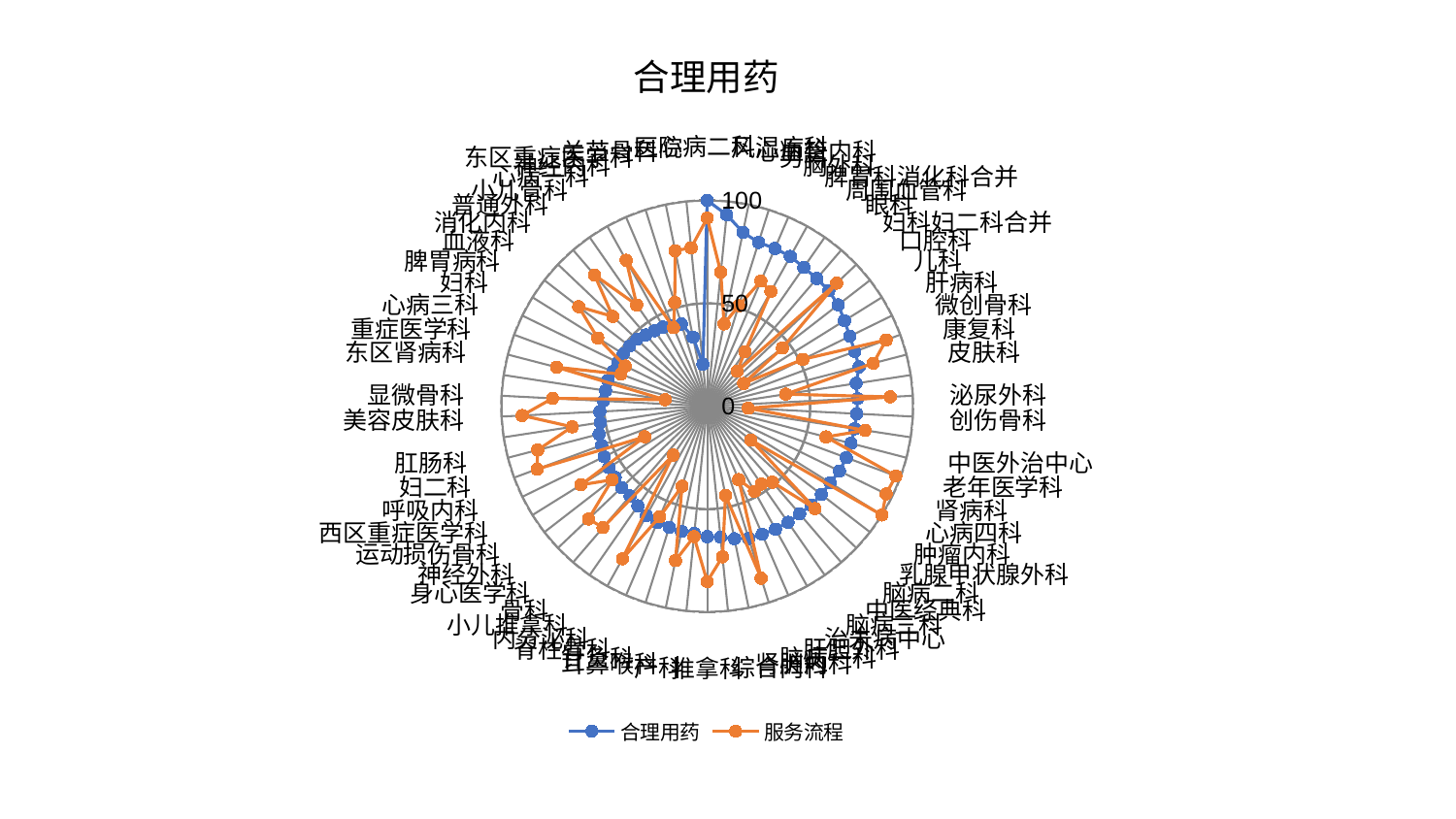

### Chart: 合理用药

| Category | 合理用药 | 服务流程 |
|---|---|---|
| 心病二科 | 100.0 | 91.40532083865473 |
| 风湿病科 | 93.53818853037417 | 65.40488861219578 |
| 心血管内科 | 86.26295643809767 | 40.79829065990661 |
| 男科 | 83.41273241893731 | 51.15993214055909 |
| 胸外科 | 83.39445335795452 | 66.12569100868662 |
| 脾胃科消化科合并 | 83.24247478764082 | 63.79022348184925 |
| 周围血管科 | 82.1243323536282 | 32.13684462446772 |
| 眼科 | 81.74261995596814 | 22.314436832142004 |
| 妇科妇二科合并 | 81.49957516874146 | 86.74752597643202 |
| 口腔科 | 80.45842009575651 | 46.23877245495919 |
| 儿科 | 78.58384318543494 | 20.81720287244851 |
| 肝病科 | 77.18010188030875 | 51.698794508619734 |
| 微创骨科 | 76.45522595158026 | 92.71633575707789 |
| 康复科 | 76.23713055160565 | 83.35664080358428 |
| 皮肤科 | 73.18370016343876 | 38.57991218869989 |
| 泌尿外科 | 73.15766096273913 | 89.03070443835263 |
| 创伤骨科 | 72.73617565320754 | 20.002484768403303 |
| 中医外治中心 | 72.46948234292904 | 77.58457088728358 |
| 老年医学科 | 72.12645992867417 | 59.61363386778717 |
| 肾病科 | 72.0793859919874 | 97.71037262647859 |
| 心病四科 | 71.56044919307904 | 96.80821792773104 |
| 肿瘤内科 | 70.37099756886428 | 100.0 |
| 乳腺甲状腺外科 | 70.09644188079943 | 26.889126379815405 |
| 脑病二科 | 69.78996334290954 | 72.27031422043987 |
| 中医经典科 | 68.92213853477615 | 48.68192371448365 |
| 脑病三科 | 68.73209546572186 | 46.11645661173402 |
| 治未病中心 | 68.37849127025083 | 47.30307465290867 |
| 肝胆外科 | 67.72336249259514 | 38.8292100675798 |
| 脑病一科 | 67.31898980718057 | 87.62246804787873 |
| 肾脏内科 | 65.7352084097145 | 44.228978407840906 |
| 综合内科 | 63.97965441267774 | 73.5660198932375 |
| 推拿科 | 63.39870367437566 | 85.18824778391769 |
| 产科 | 62.16233583205823 | 63.698882911257954 |
| 耳鼻喉科 | 62.13339274576541 | 76.62186987457406 |
| 针灸科 | 61.67286146442394 | 40.770475020394656 |
| 脊柱骨科 | 61.53942112661423 | 58.448126206737484 |
| 内分泌科 | 60.89119727820544 | 84.80155862109503 |
| 小儿推拿科 | 58.95578729521334 | 28.962583936748906 |
| 骨科 | 57.478434843174284 | 77.72107845879428 |
| 身心医学科 | 57.42423981627283 | 79.53068685782358 |
| 神经外科 | 56.48768211138221 | 58.43322045116816 |
| 运动损伤骨科 | 56.33762751786892 | 72.27481536217785 |
| 西区重症医学科 | 55.78513883751342 | 33.782977481047624 |
| 呼吸内科 | 54.70418394253265 | 88.12164759825616 |
| 妇二科 | 54.23902626437738 | 85.04196018010967 |
| 肛肠科 | 52.482809704256724 | 66.36010545735985 |
| 美容皮肤科 | 52.2371475318418 | 90.014738109534 |
| 显微骨科 | 50.483134731749324 | 75.21742294904448 |
| 东区肾病科 | 49.918664524462905 | 20.699268963572838 |
| 重症医学科 | 49.799128769173166 | 75.56779589851709 |
| 心病三科 | 48.75514245260421 | 44.74461852211142 |
| 妇科 | 48.246497235987086 | 44.359098285396 |
| 脾胃病科 | 48.06276042119566 | 62.66571752317986 |
| 血液科 | 47.67595919623017 | 78.97117854817631 |
| 消化内科 | 47.15980607508671 | 63.28555579868291 |
| 普通外科 | 45.70123081320136 | 84.0073141568234 |
| 小儿骨科 | 44.68053101135186 | 59.93538137471435 |
| 心病一科 | 44.00647207478053 | 81.10938076100733 |
| 神经内科 | 42.744125218755606 | 41.50430791710933 |
| 东区重症医学科 | 41.881396877625896 | 52.799603218204176 |
| 关节骨科 | 34.236327905385835 | 77.12769808689757 |
| 医院 | 20.50322879598319 | 77.33800019143354 |
47